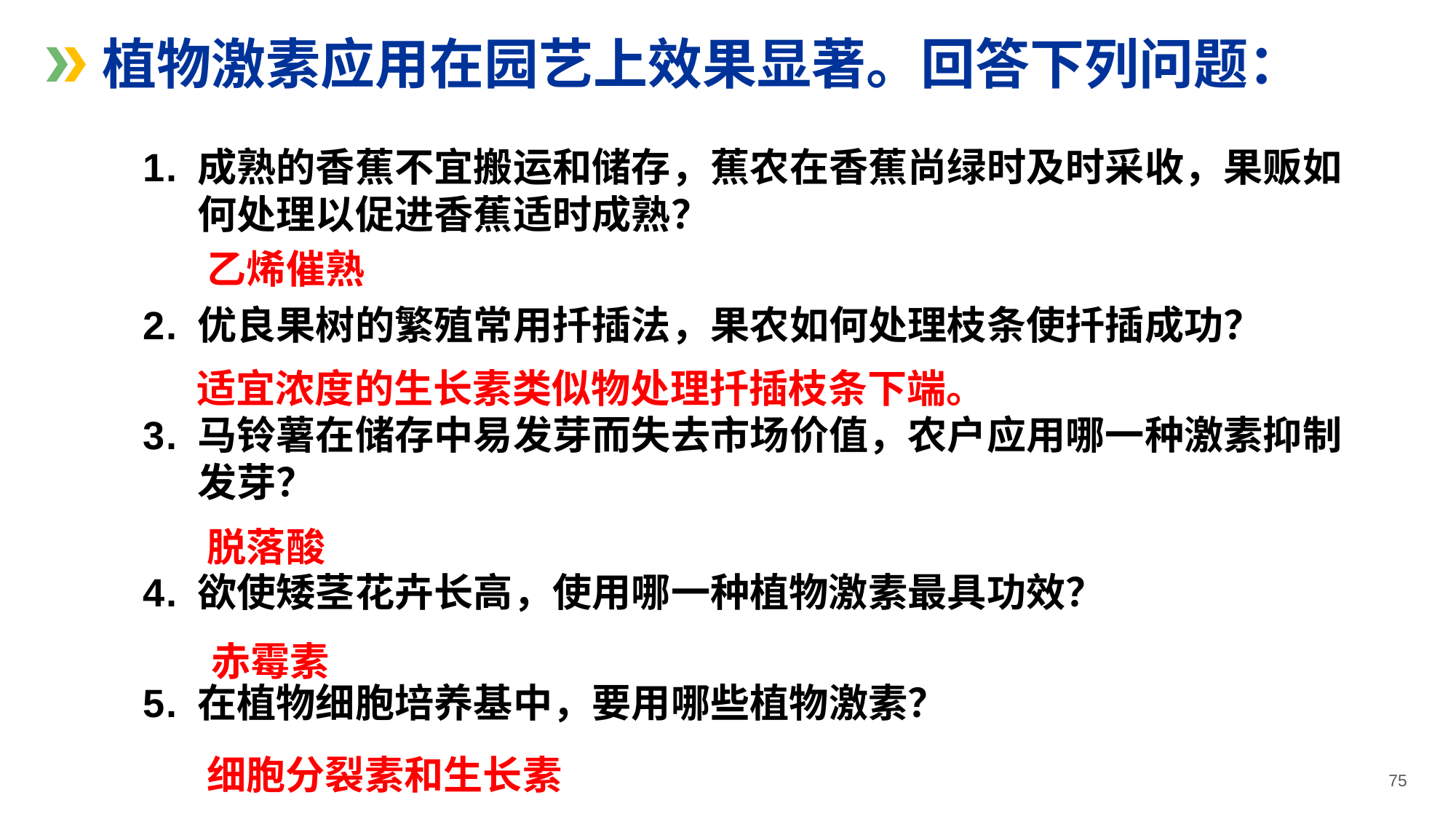

# 植物激素应用在园艺上效果显著。回答下列问题：
成熟的香蕉不宜搬运和储存，蕉农在香蕉尚绿时及时采收，果贩如何处理以促进香蕉适时成熟？

优良果树的繁殖常用扦插法，果农如何处理枝条使扦插成功？

马铃薯在储存中易发芽而失去市场价值，农户应用哪一种激素抑制发芽？

欲使矮茎花卉长高，使用哪一种植物激素最具功效？

在植物细胞培养基中，要用哪些植物激素？
乙烯催熟
适宜浓度的生长素类似物处理扦插枝条下端。
脱落酸
赤霉素
细胞分裂素和生长素
75